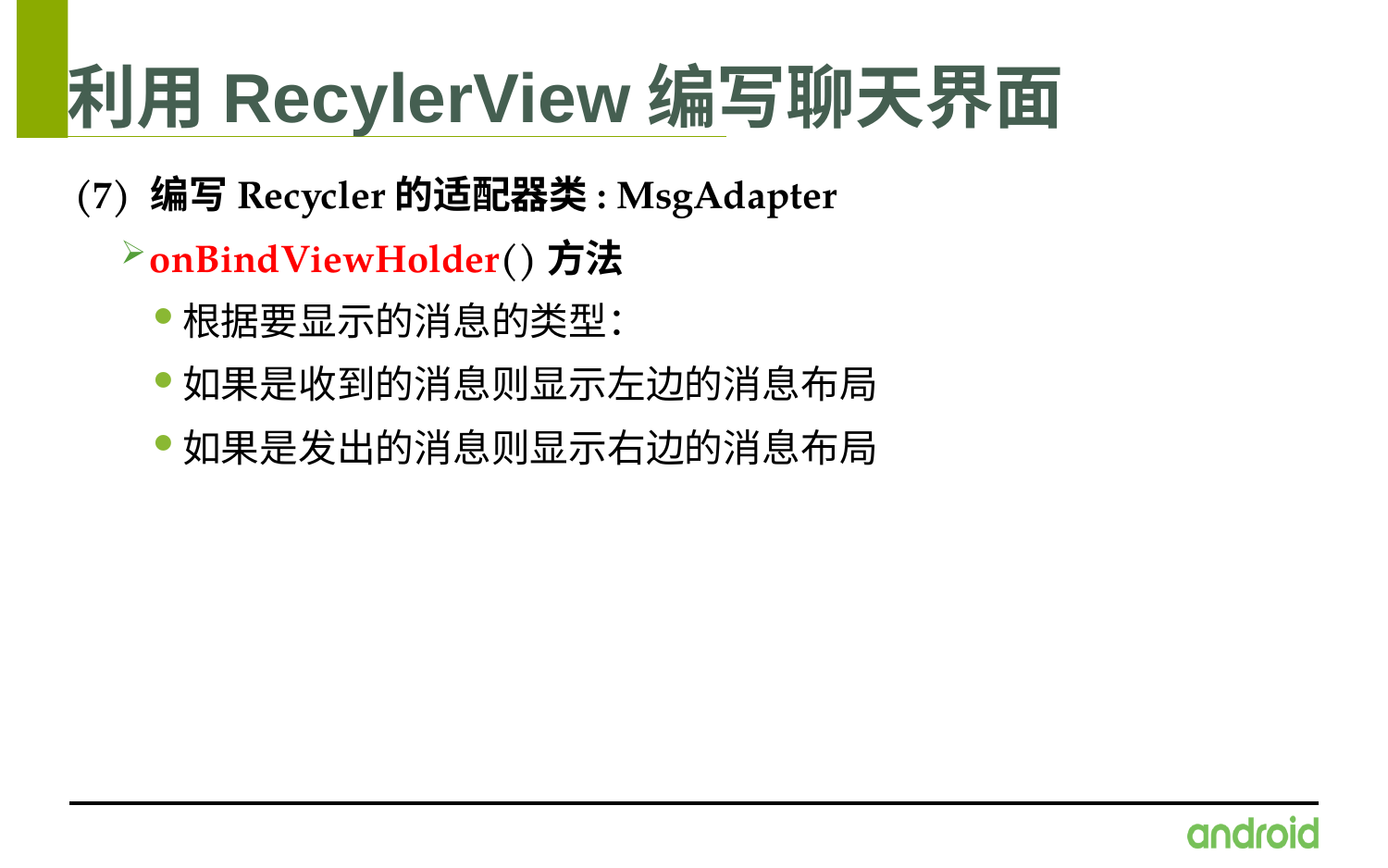

# 利用RecylerView编写聊天界面
(7) 编写Recycler的适配器类: MsgAdapter
onBindViewHolder()方法
根据要显示的消息的类型：
如果是收到的消息则显示左边的消息布局
如果是发出的消息则显示右边的消息布局